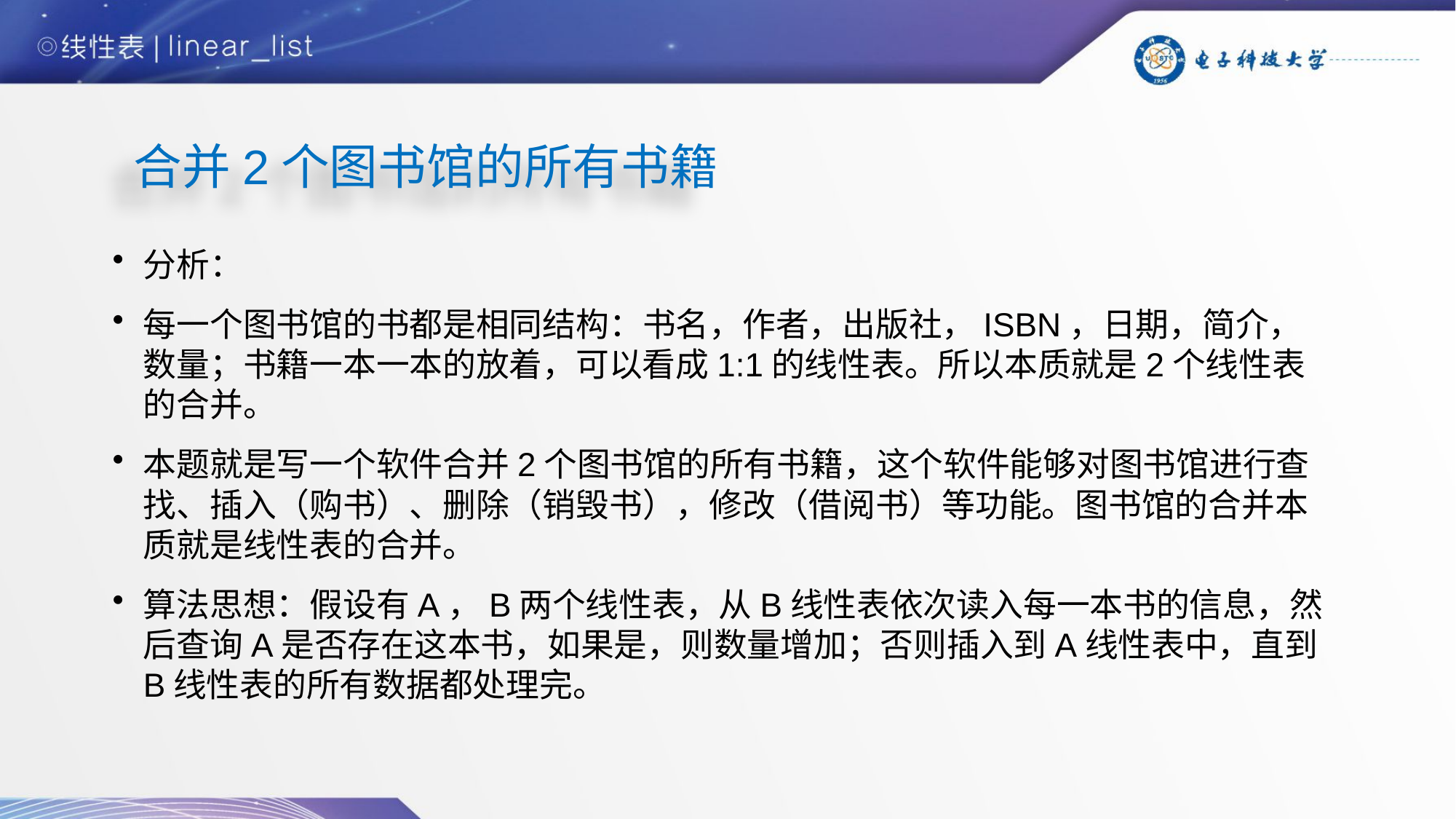

# 合并2个图书馆的所有书籍
分析：
每一个图书馆的书都是相同结构：书名，作者，出版社，ISBN，日期，简介，数量；书籍一本一本的放着，可以看成1:1的线性表。所以本质就是2个线性表的合并。
本题就是写一个软件合并2个图书馆的所有书籍，这个软件能够对图书馆进行查找、插入（购书）、删除（销毁书），修改（借阅书）等功能。图书馆的合并本质就是线性表的合并。
算法思想：假设有A，B两个线性表，从B线性表依次读入每一本书的信息，然后查询A是否存在这本书，如果是，则数量增加；否则插入到A线性表中，直到B线性表的所有数据都处理完。